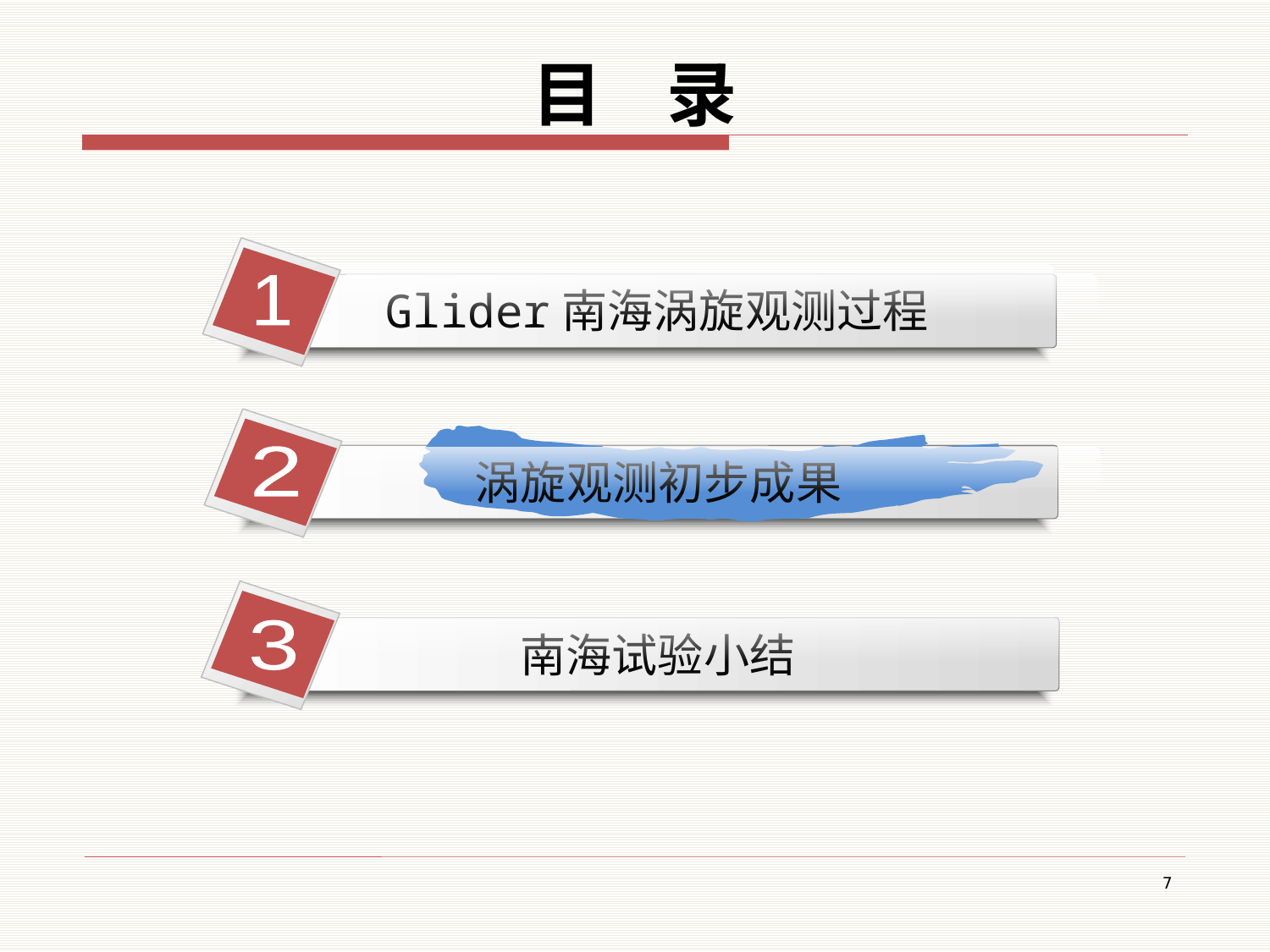

目    录

1
Glider南海涡旋观测过程

2

涡旋观测初步成果

南海试验小结

3
7